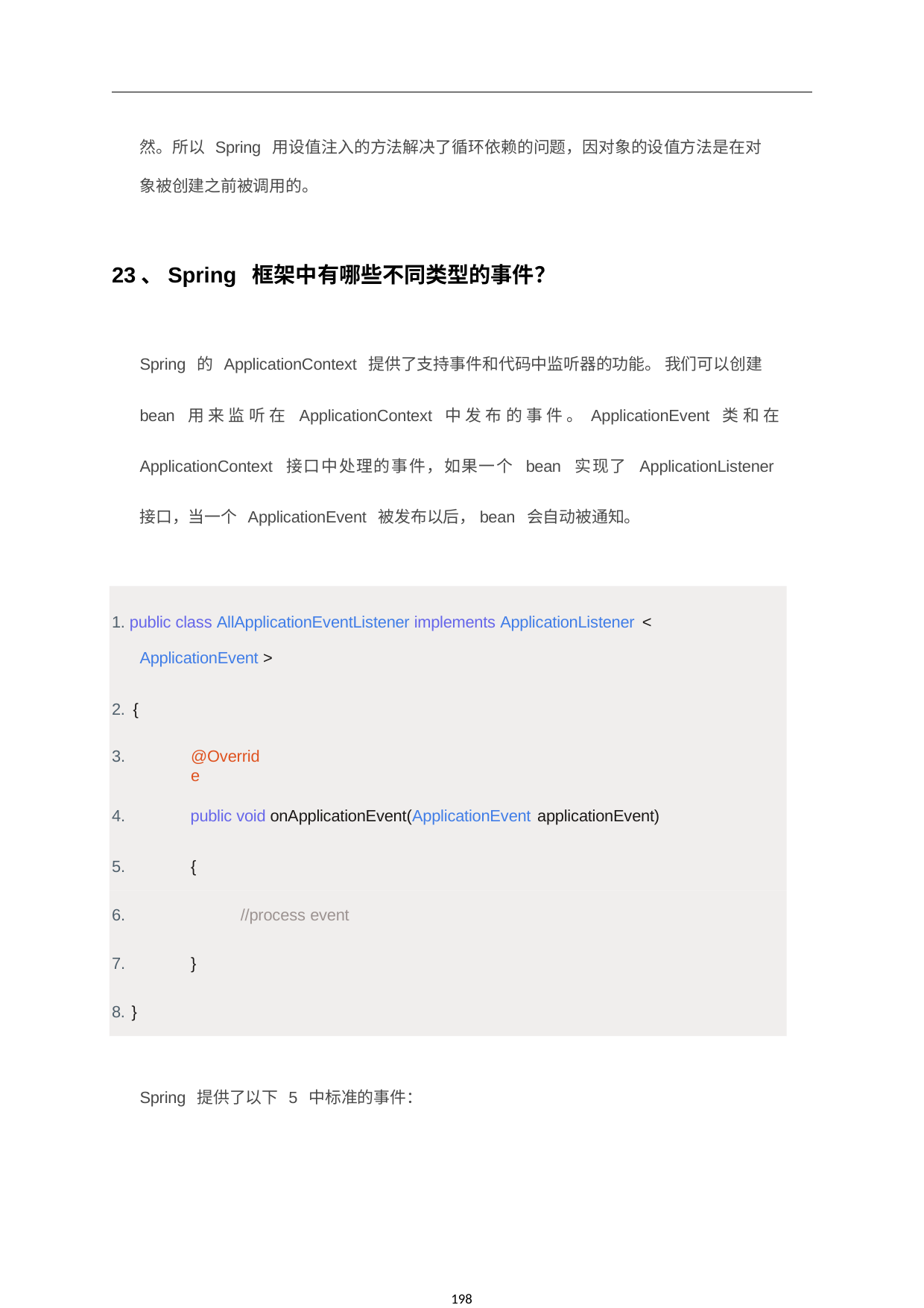

然。所以 Spring 用设值注入的方法解决了循环依赖的问题，因对象的设值方法是在对
象被创建之前被调用的。
23、Spring 框架中有哪些不同类型的事件？
Spring 的 ApplicationContext 提供了支持事件和代码中监听器的功能。 我们可以创建
bean 用来监听在 ApplicationContext 中发布的事件。ApplicationEvent 类和在 ApplicationContext 接口中处理的事件，如果一个 bean 实现了 ApplicationListener  接口，当一个 ApplicationEvent 被发布以后，bean 会自动被通知。

1. public class AllApplicationEventListener implements ApplicationListener <

ApplicationEvent >

2. {

3.
@Override

4.
public void onApplicationEvent(ApplicationEvent applicationEvent)

5.
{

6.
//process event

7.
}

8. }
Spring 提供了以下 5 中标准的事件：
198